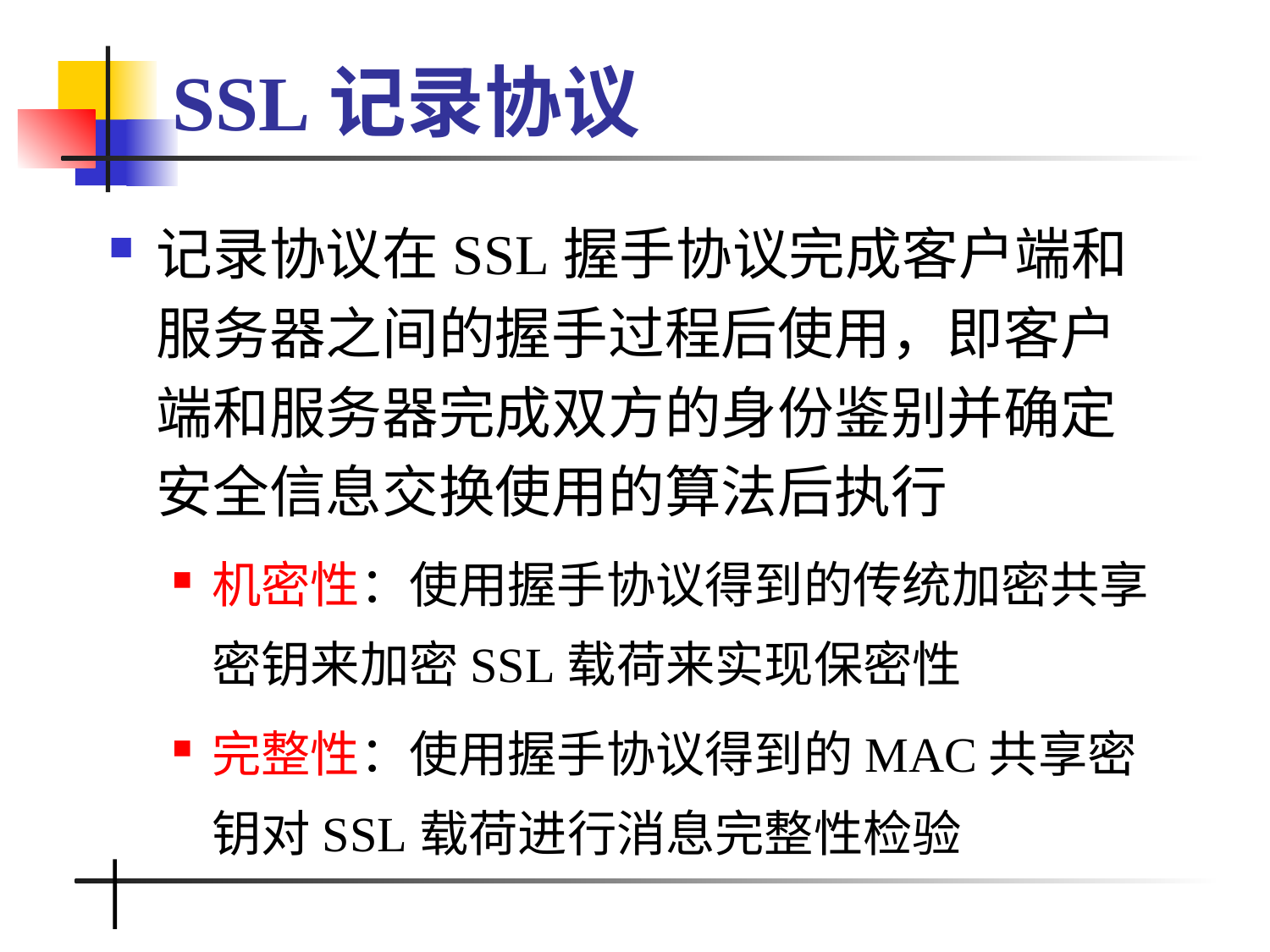

# SSL记录协议
记录协议在SSL握手协议完成客户端和服务器之间的握手过程后使用，即客户端和服务器完成双方的身份鉴别并确定安全信息交换使用的算法后执行
机密性：使用握手协议得到的传统加密共享密钥来加密SSL载荷来实现保密性
完整性：使用握手协议得到的MAC共享密钥对SSL载荷进行消息完整性检验